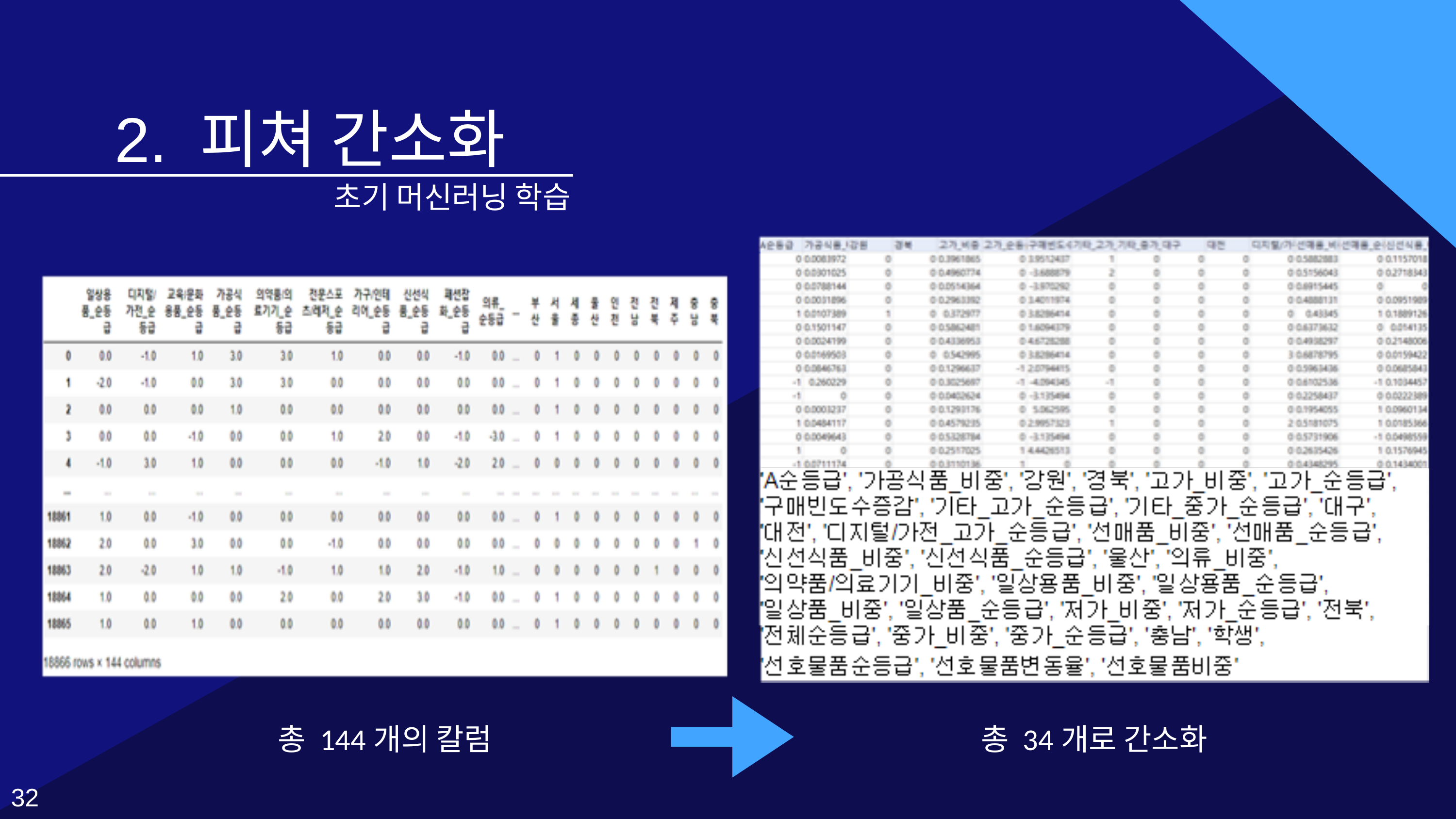

2. 피쳐 간소화
초기 머신러닝 학습

총 144개의 칼럼
총 34개로 간소화
32